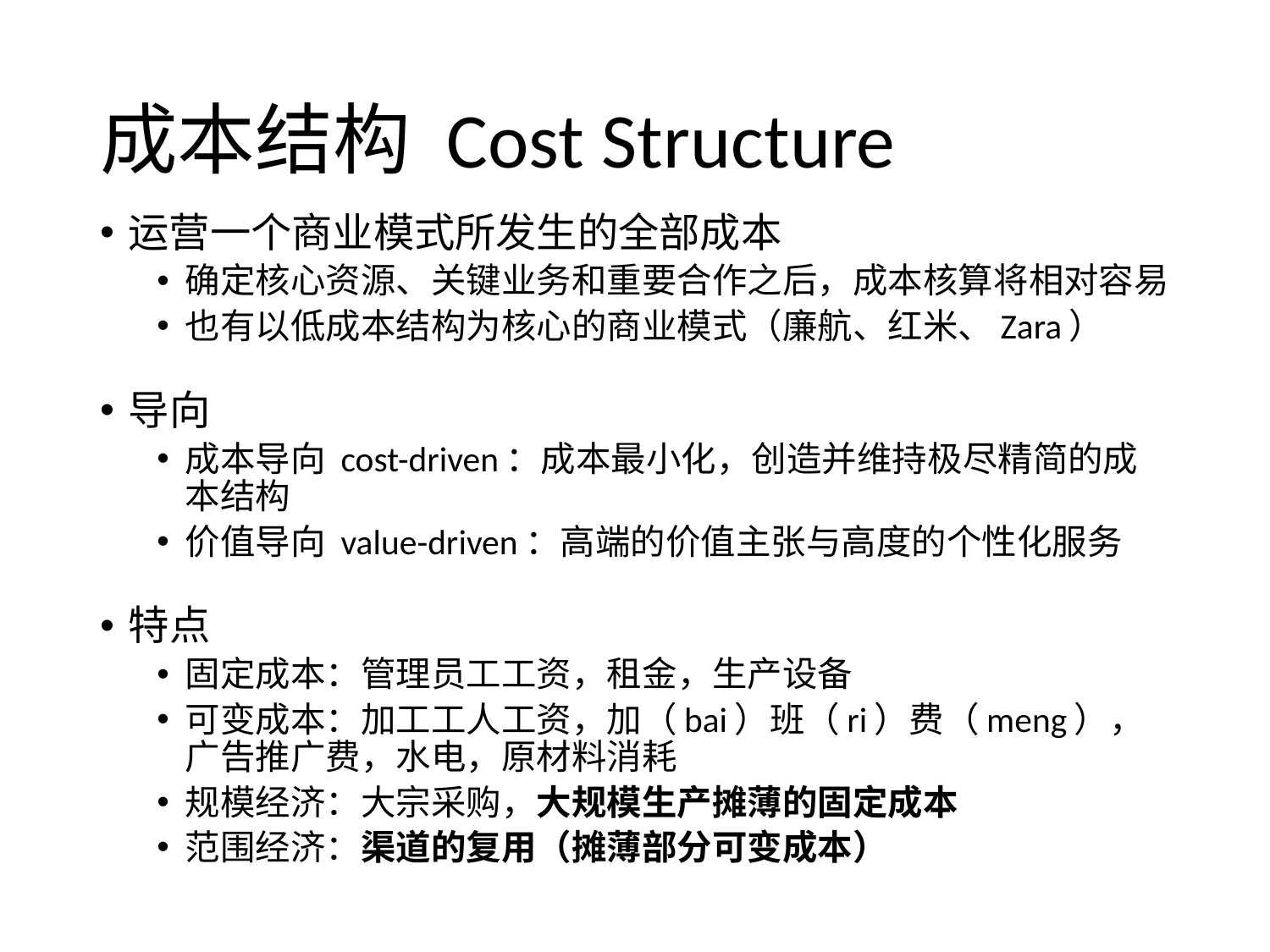

# 成本结构 Cost Structure
运营一个商业模式所发生的全部成本
确定核心资源、关键业务和重要合作之后，成本核算将相对容易
也有以低成本结构为核心的商业模式（廉航、红米、Zara）

导向
成本导向 cost-driven：成本最小化，创造并维持极尽精简的成本结构
价值导向 value-driven：高端的价值主张与高度的个性化服务

特点
固定成本：管理员工工资，租金，生产设备
可变成本：加工工人工资，加（bai）班（ri）费（meng），广告推广费，水电，原材料消耗
规模经济：大宗采购，大规模生产摊薄的固定成本
范围经济：渠道的复用（摊薄部分可变成本）